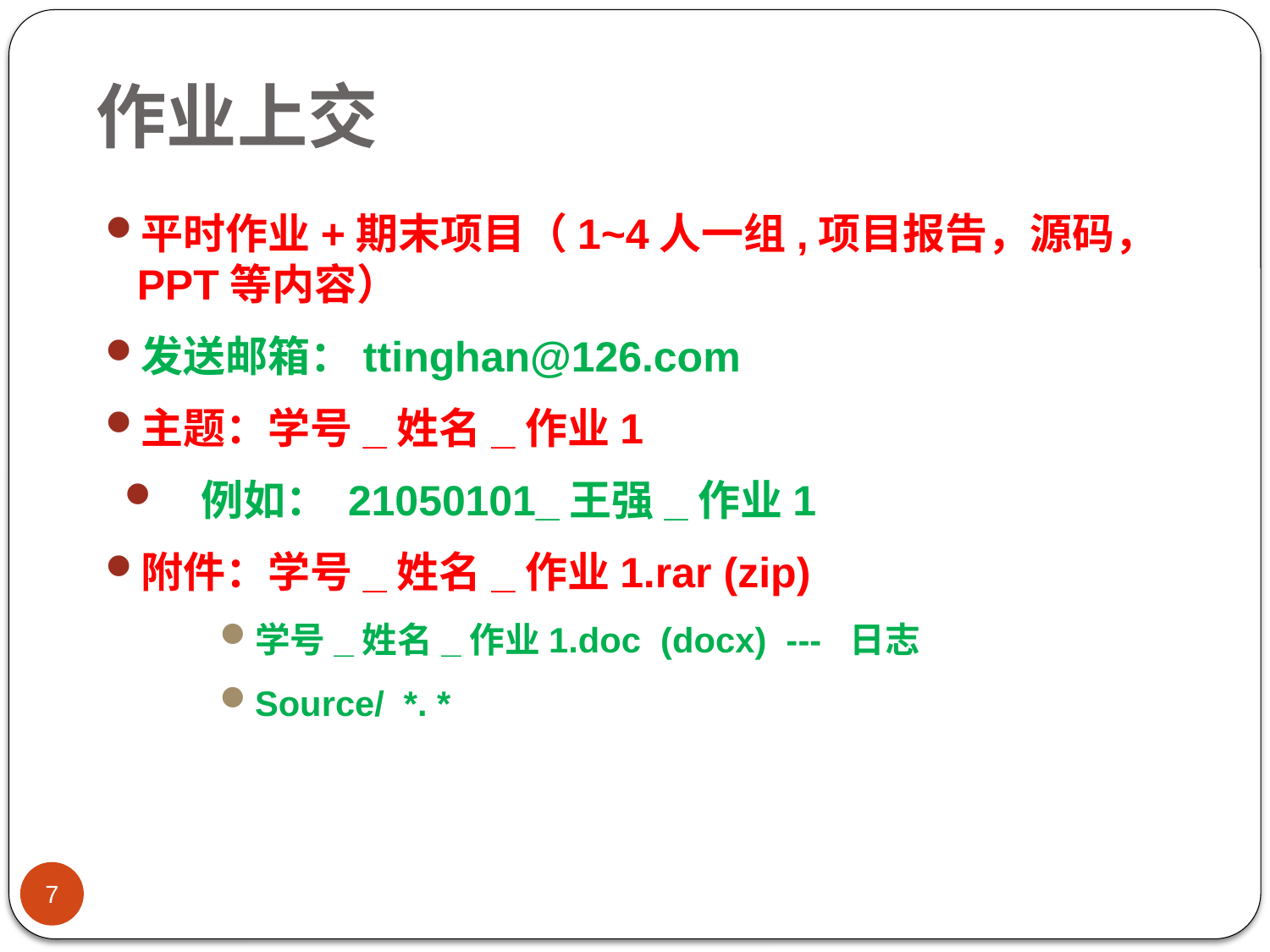

作业上交
平时作业+期末项目（1~4人一组,项目报告，源码，PPT等内容）
发送邮箱：ttinghan@126.com
主题：学号_姓名_作业1
  例如： 21050101_王强_作业1
附件：学号_姓名_作业1.rar (zip)
学号_姓名_作业1.doc  (docx)  ---  日志
Source/  *. *

7